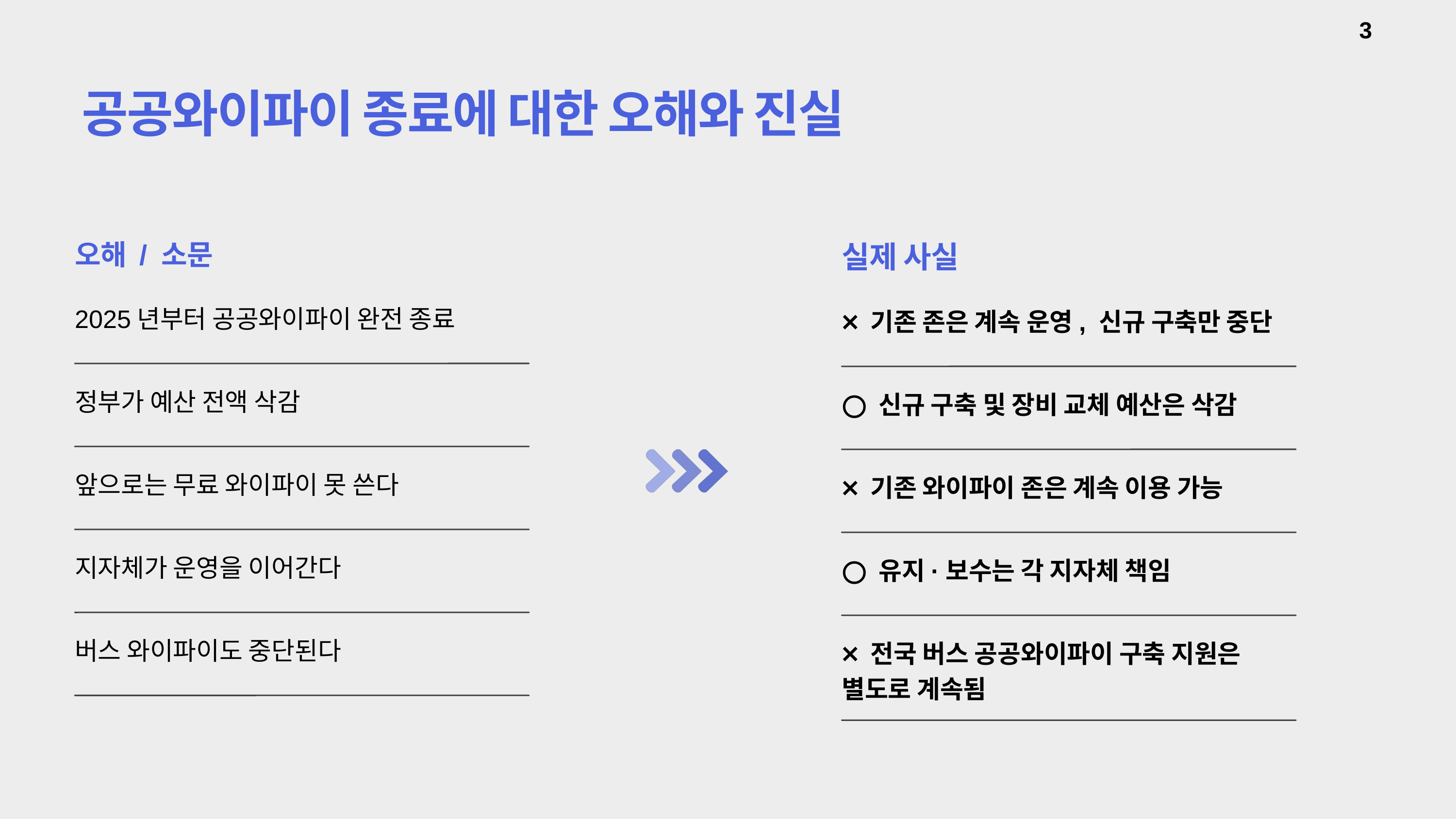

3
공공와이파이 종료에 대한 오해와 진실
오해 / 소문
실제 사실
2025년부터 공공와이파이 완전 종료
❌ 기존 존은 계속 운영, 신규 구축만 중단

정부가 예산 전액 삭감
⭕ 신규 구축 및 장비 교체 예산은 삭감

앞으로는 무료 와이파이 못 쓴다
❌ 기존 와이파이 존은 계속 이용 가능

지자체가 운영을 이어간다
⭕ 유지·보수는 각 지자체 책임

버스 와이파이도 중단된다
❌ 전국 버스 공공와이파이 구축 지원은 별도로 계속됨